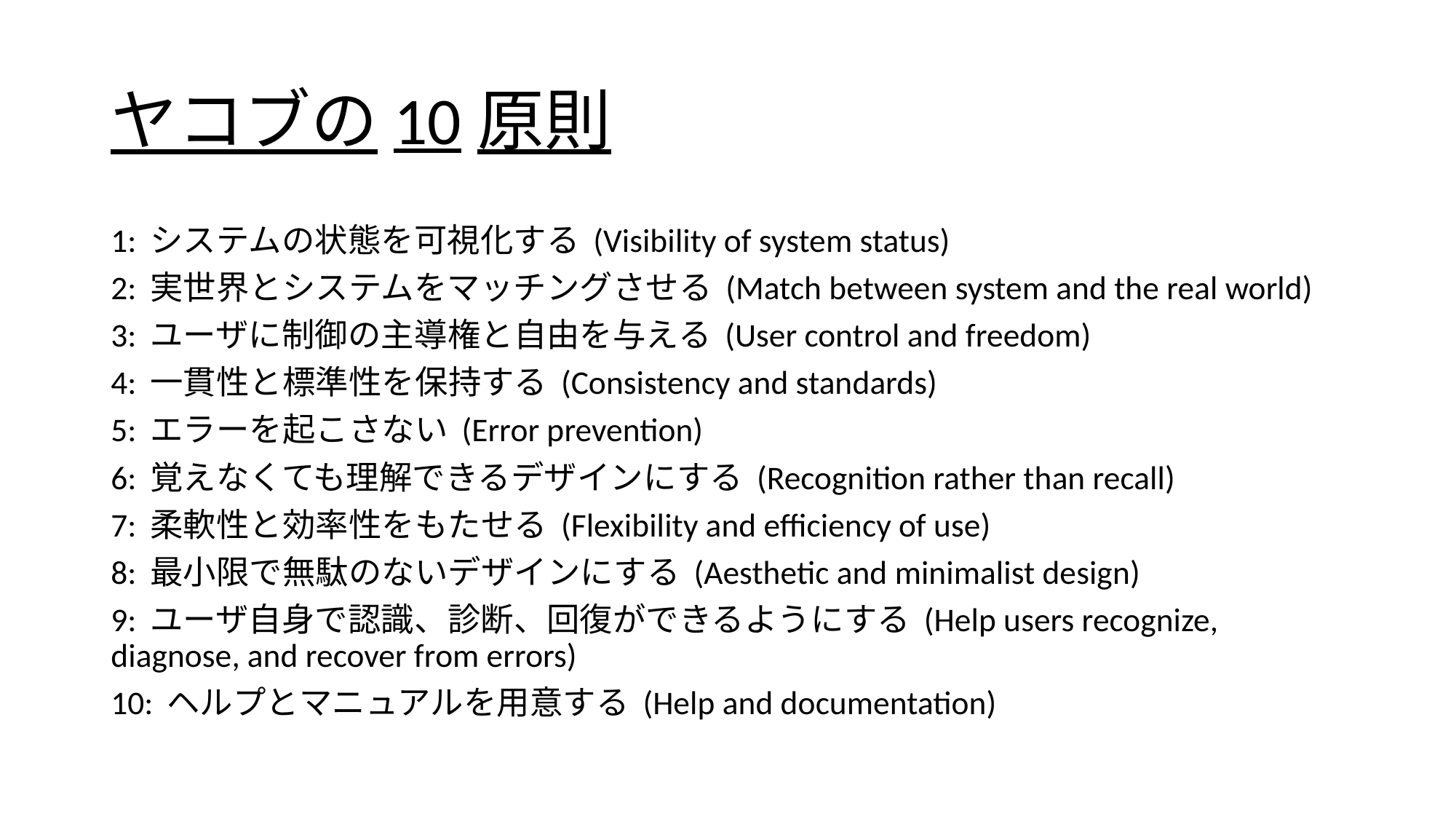

# ヤコブの10原則
1: システムの状態を可視化する (Visibility of system status)
2: 実世界とシステムをマッチングさせる (Match between system and the real world)
3: ユーザに制御の主導権と自由を与える (User control and freedom)
4: 一貫性と標準性を保持する (Consistency and standards)
5: エラーを起こさない (Error prevention)
6: 覚えなくても理解できるデザインにする (Recognition rather than recall)
7: 柔軟性と効率性をもたせる (Flexibility and efficiency of use)
8: 最小限で無駄のないデザインにする (Aesthetic and minimalist design)
9: ユーザ自身で認識、診断、回復ができるようにする (Help users recognize, diagnose, and recover from errors)
10: ヘルプとマニュアルを用意する (Help and documentation)